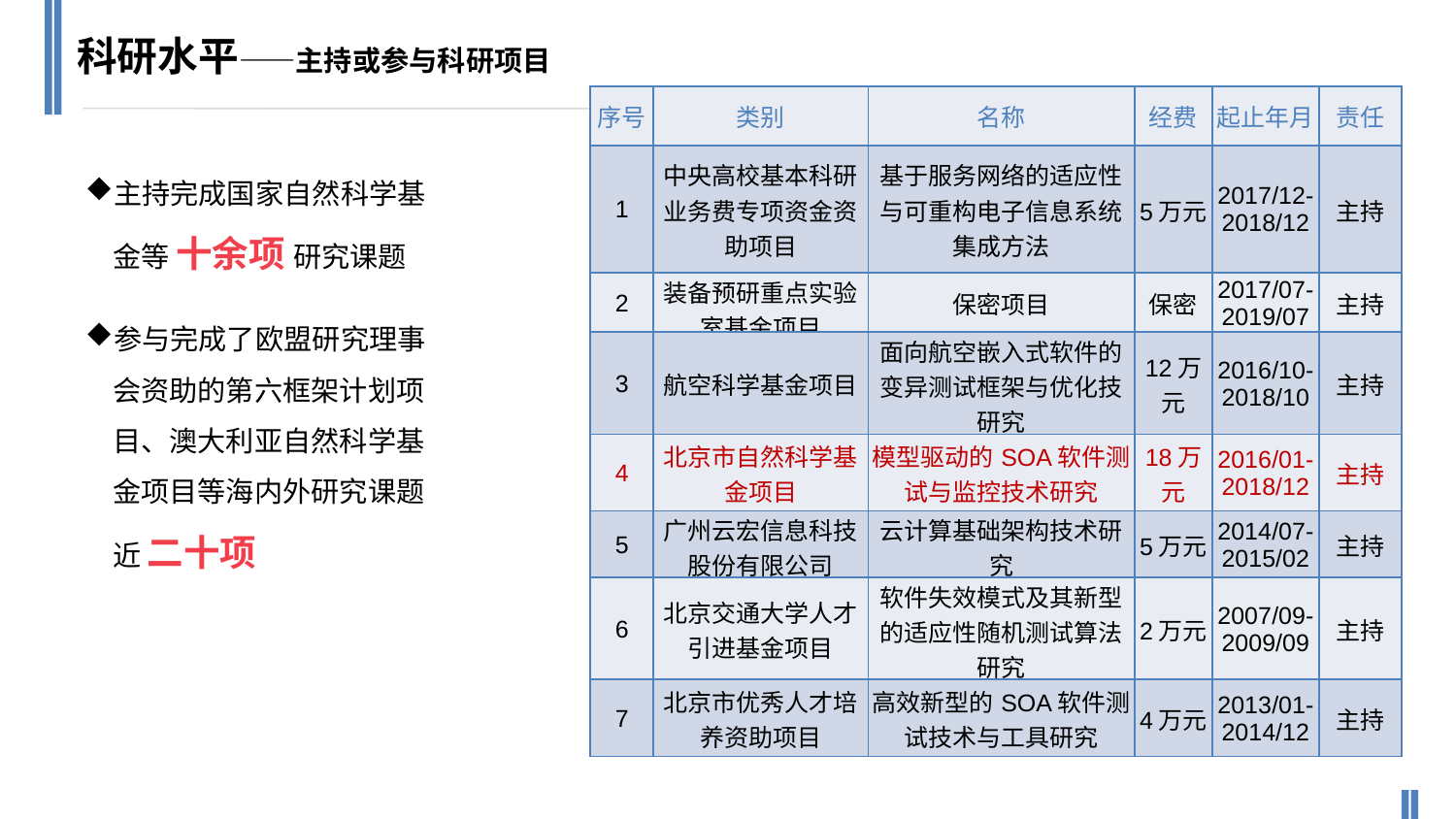

科研水平——主持或参与科研项目

| 序号 | 类别 | 名称 | 经费 | 起止年月 | 责任 |
| --- | --- | --- | --- | --- | --- |
| 1 | 中央高校基本科研业务费专项资金资助项目 | 基于服务网络的适应性与可重构电子信息系统集成方法 | 5万元 | 2017/12-2018/12 | 主持 |
| 2 | 装备预研重点实验室基金项目 | 保密项目 | 保密 | 2017/07-2019/07 | 主持 |
| 3 | 航空科学基金项目 | 面向航空嵌入式软件的变异测试框架与优化技 研究 | 12万元 | 2016/10-2018/10 | 主持 |
| 4 | 北京市自然科学基金项目 | 模型驱动的SOA软件测试与监控技术研究 | 18万元 | 2016/01-2018/12 | 主持 |
| 5 | 广州云宏信息科技股份有限公司 | 云计算基础架构技术研究 | 5万元 | 2014/07-2015/02 | 主持 |
| 6 | 北京交通大学人才引进基金项目 | 软件失效模式及其新型的适应性随机测试算法研究 | 2万元 | 2007/09-2009/09 | 主持 |
| 7 | 北京市优秀人才培养资助项目 | 高效新型的SOA软件测试技术与工具研究 | 4万元 | 2013/01-2014/12 | 主持 |
主持完成国家自然科学基金等 十余项 研究课题
参与完成了欧盟研究理事会资助的第六框架计划项目、澳大利亚自然科学基金项目等海内外研究课题近 二十项
| 序号 | 类别 | 名称 | 经费 | 起止年月 | 责任 |
| --- | --- | --- | --- | --- | --- |
| 8 | 国家自然科学基金项目 | 基于可变性管理的适应性Web服务组装方法研究 | 19万元 | 2010/01-2012/12 | 主持 |
| 9 | 中国科学院软件研究所计算机科学国家重点实验室开放课题基金 | 面向Web服务及其组合的蜕变测试技术与框架研究 | 10万元 | 2011/01-2012/12 | 主持 |
| 10 | 教育部留学回国人员科研启动基金 | 基于输入域的软件失效模式识别及分布研究 | 2万元 | 2008/09-2010/08 | 主持 |
| 11 | 北京市自然科学基金项目 | 蜕变测试应用于服务组装的若干关键问题研究 | 11万元 | 2011/01-2013/12 | 主持 |
| 12 | 教育部博士点基金 | 嵌入式软件设计验证与评估若干关键问题研究 | 6万元 | 2010/01-2012/12 | 参加 |
| 13 | 教育部博士点新教师基金 | Web服务组装中增量及声明式事务管理机制研究 | 3.6万元 | 2009/01-2011/12 | 主持 |
| 序号 | 类别 | 名称 | 经费 | 起止年月 | 责任 |
| --- | --- | --- | --- | --- | --- |
| 14 | 澳大利亚研究委员会创新项目 | Fault Based Test Case Generation for Software | 15万澳元 | 2004-2006 | 参加 |
| 15 | 澳大利亚研究委员会创新项目 | Software Testing with Enhanced Partitioning Schemes | 19.2万澳元 | 2003-2005 | 参加 |
| 16 | 国家自然科学基金项目 | 面向SOA软件的蜕变测试技术研究 | 75万元 | 2014/01-2017/12 | 主持 |
| 17 | 欧盟资助的框架计划 | Service-Centric System Engineering | 880万欧元 | 2004/09-2008/08 | 参加 |
| 18 | 十二五国家科技支撑计划 | 面向群体的网络热点传播分析与监测技术研究 | 180万元 | 2010/01-2013/12 | 参加 |
| 19 | 中央高校基本科研业务费资助项目 | 面 向SOA的新型软件测试技术与工具 | 40万元 | 2012/01-2014/12 | 主持 |